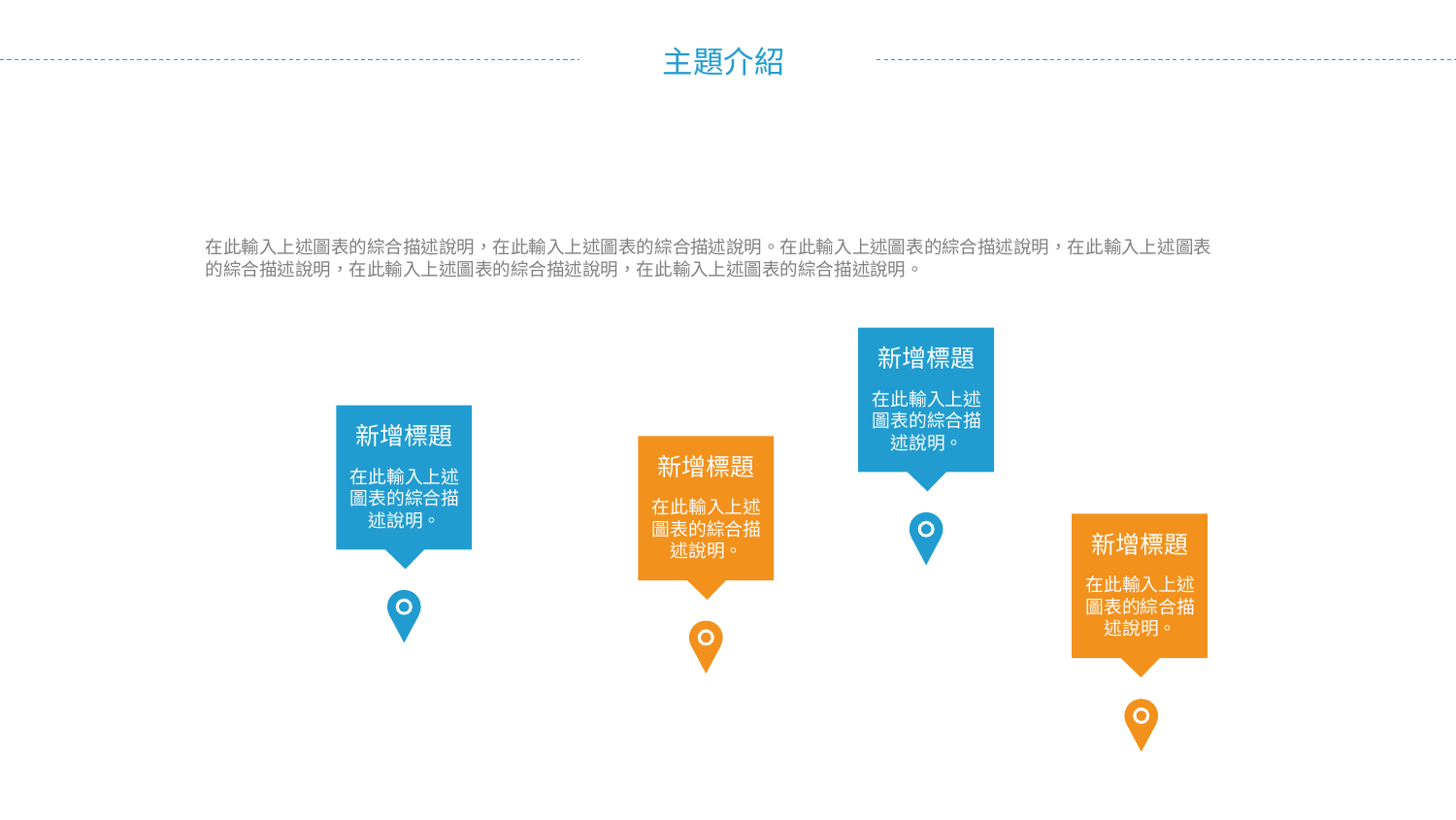

在此輸入上述圖表的綜合描述說明，在此輸入上述圖表的綜合描述說明。在此輸入上述圖表的綜合描述說明，在此輸入上述圖表的綜合描述說明，在此輸入上述圖表的綜合描述說明，在此輸入上述圖表的綜合描述說明。

新增標題
在此輸入上述圖表的綜合描述說明。

新增標題

新增標題
在此輸入上述圖表的綜合描述說明。
在此輸入上述圖表的綜合描述說明。

新增標題
在此輸入上述圖表的綜合描述說明。